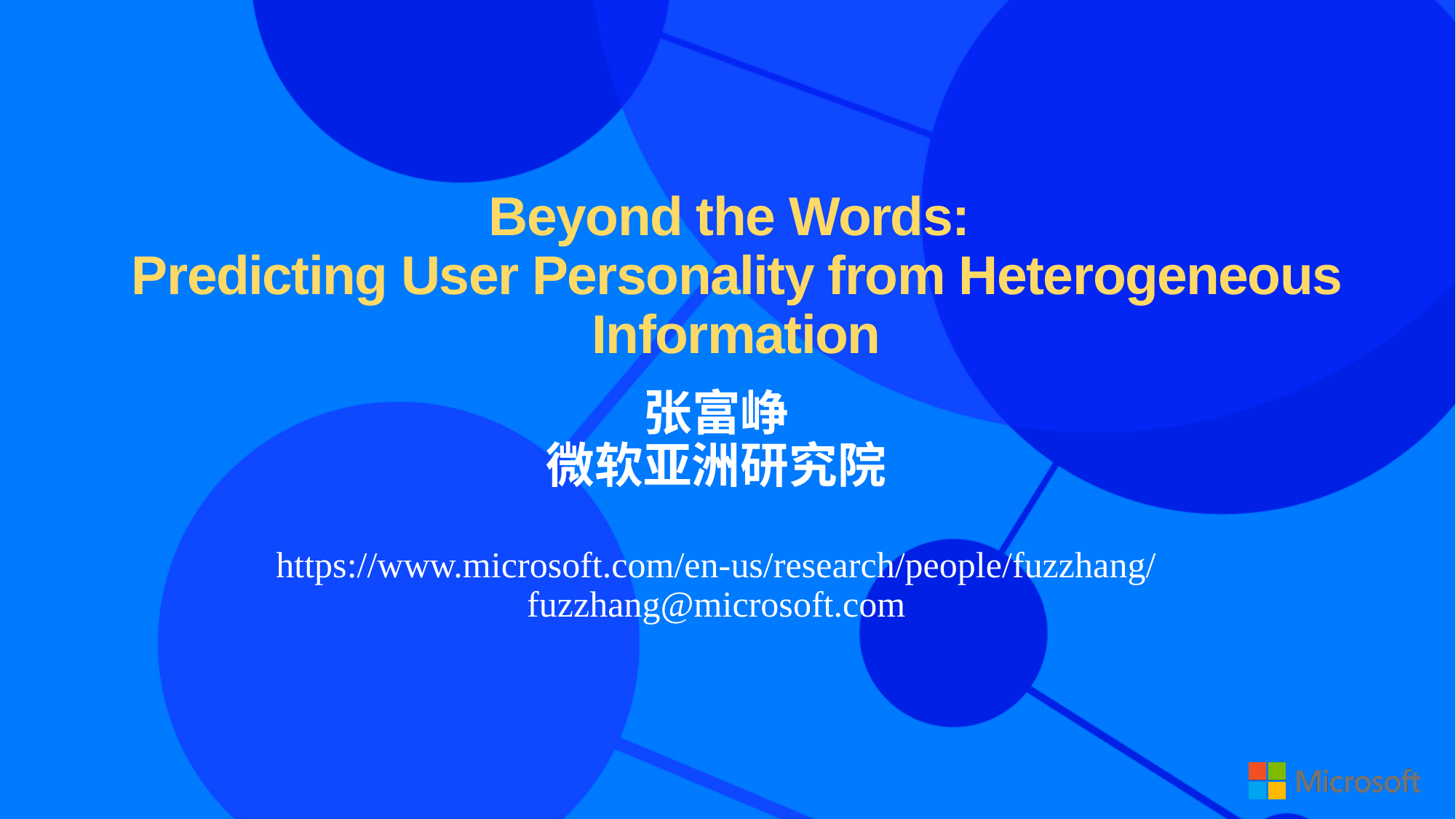

# Beyond the Words: Predicting User Personality from Heterogeneous Information

张富峥
微软亚洲研究院

https://www.microsoft.com/en-us/research/people/fuzzhang/
fuzzhang@microsoft.com